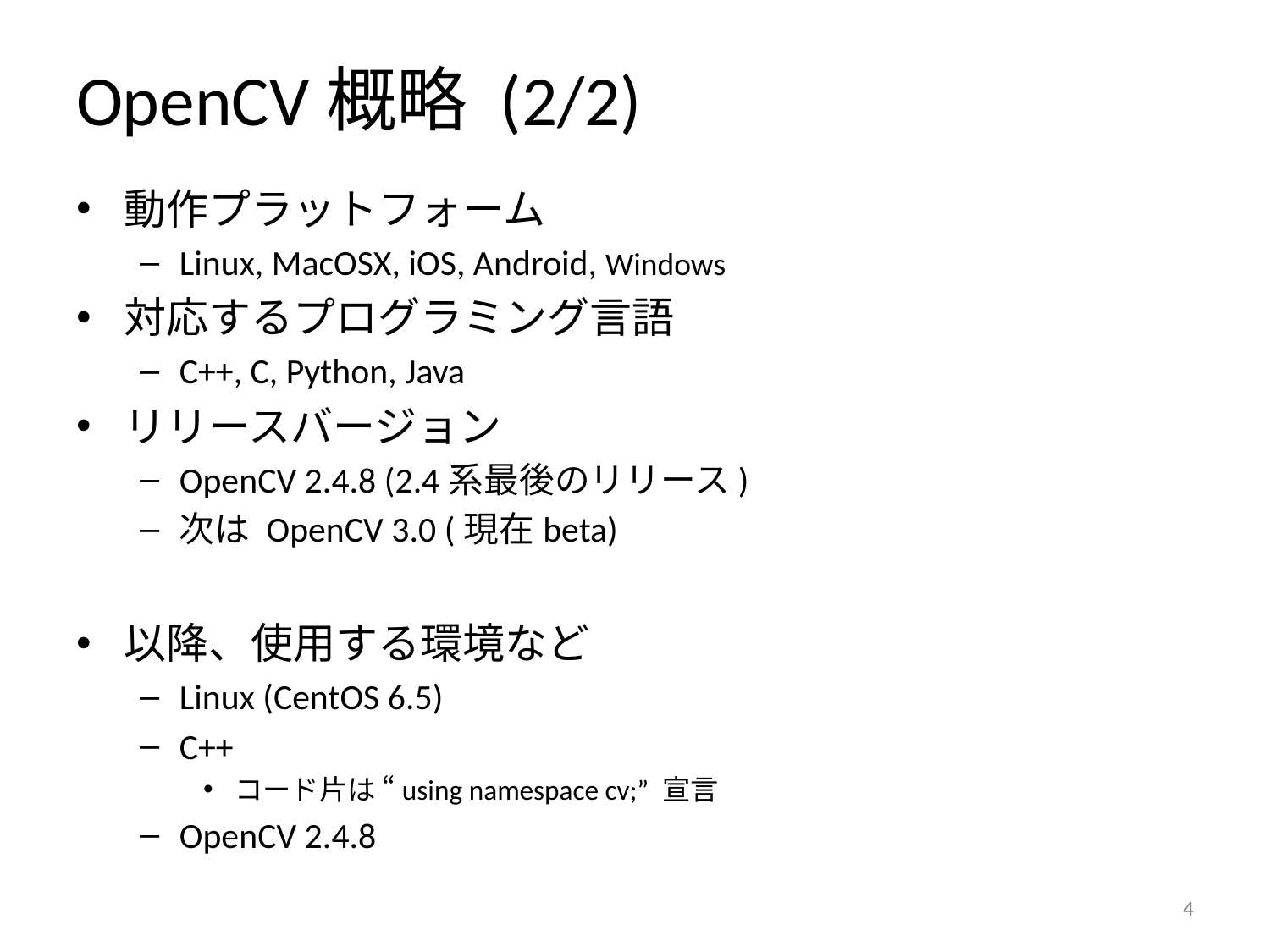

# OpenCV概略 (2/2)
動作プラットフォーム
Linux, MacOSX, iOS, Android, Windows
対応するプログラミング言語
C++, C, Python, Java
リリースバージョン
OpenCV 2.4.8 (2.4系最後のリリース)
次は OpenCV 3.0 (現在beta)

以降、使用する環境など
Linux (CentOS 6.5)
C++
コード片は “using namespace cv;” 宣言
OpenCV 2.4.8
4